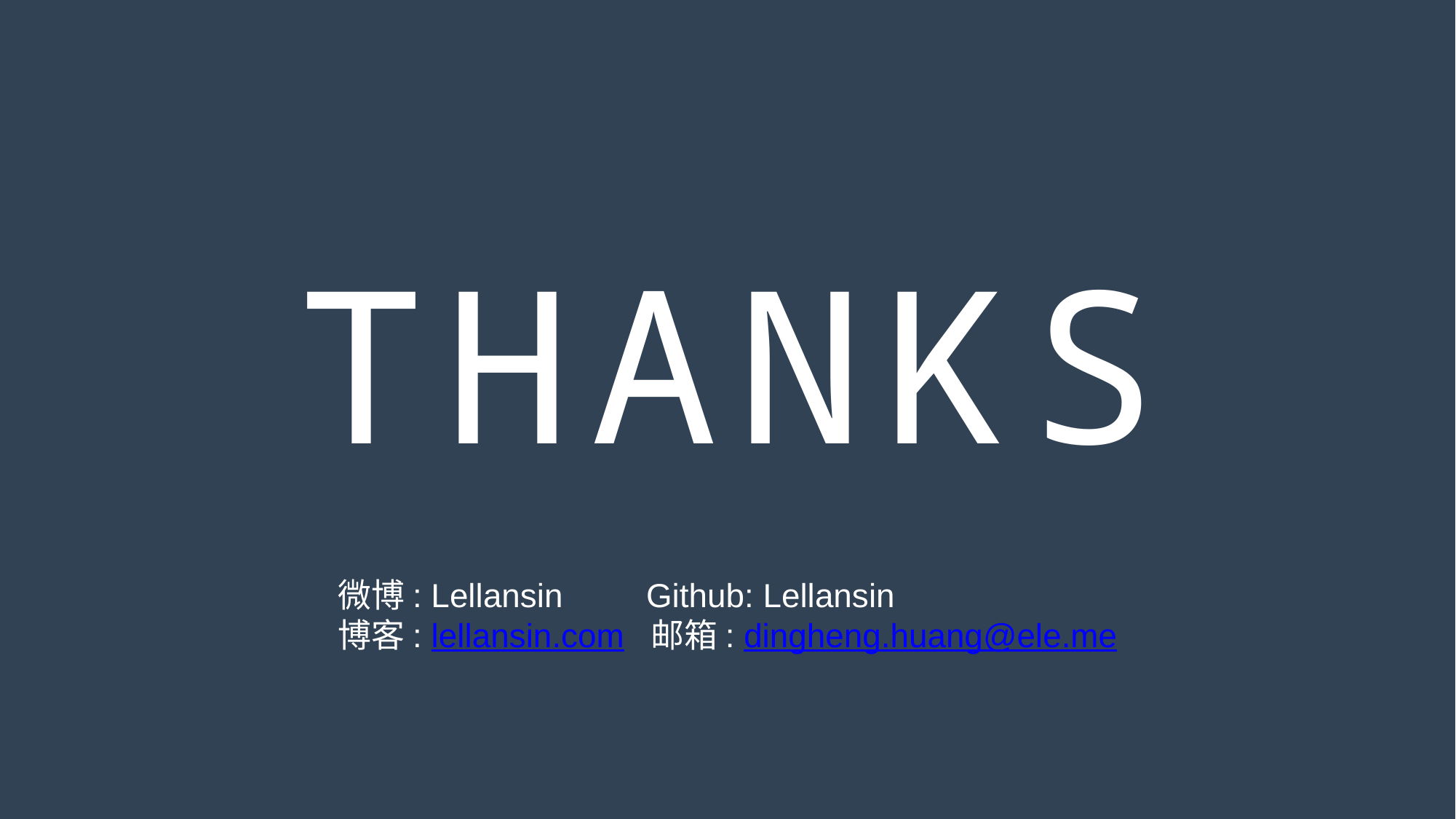

THANKS
微博: Lellansin         Github: Lellansin
博客: lellansin.com  邮箱: dingheng.huang@ele.me